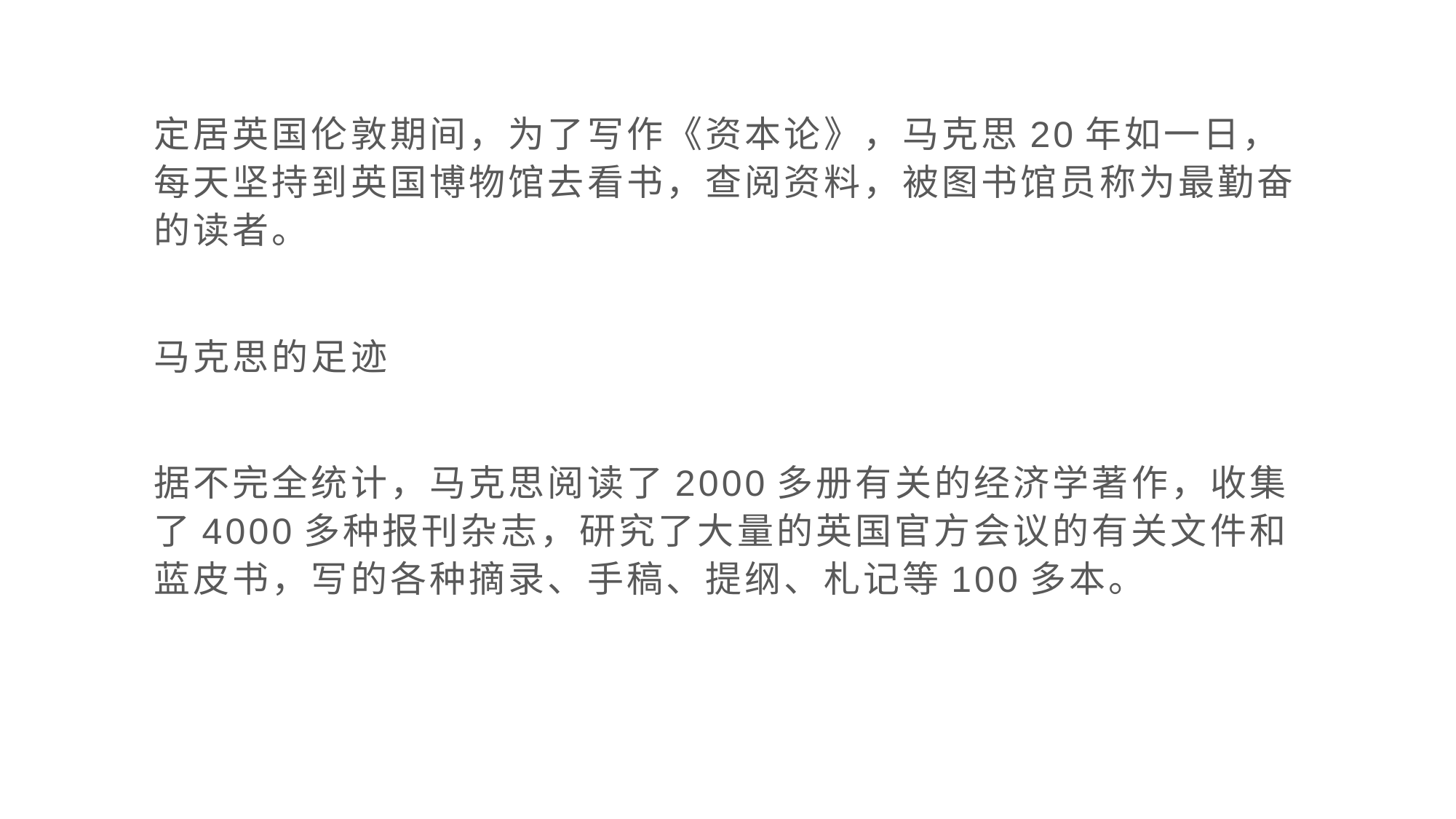

定居英国伦敦期间，为了写作《资本论》，马克思20年如一日，每天坚持到英国博物馆去看书，查阅资料，被图书馆员称为最勤奋的读者。

马克思的足迹

据不完全统计，马克思阅读了2000多册有关的经济学著作，收集了4000多种报刊杂志，研究了大量的英国官方会议的有关文件和蓝皮书，写的各种摘录、手稿、提纲、札记等100多本。